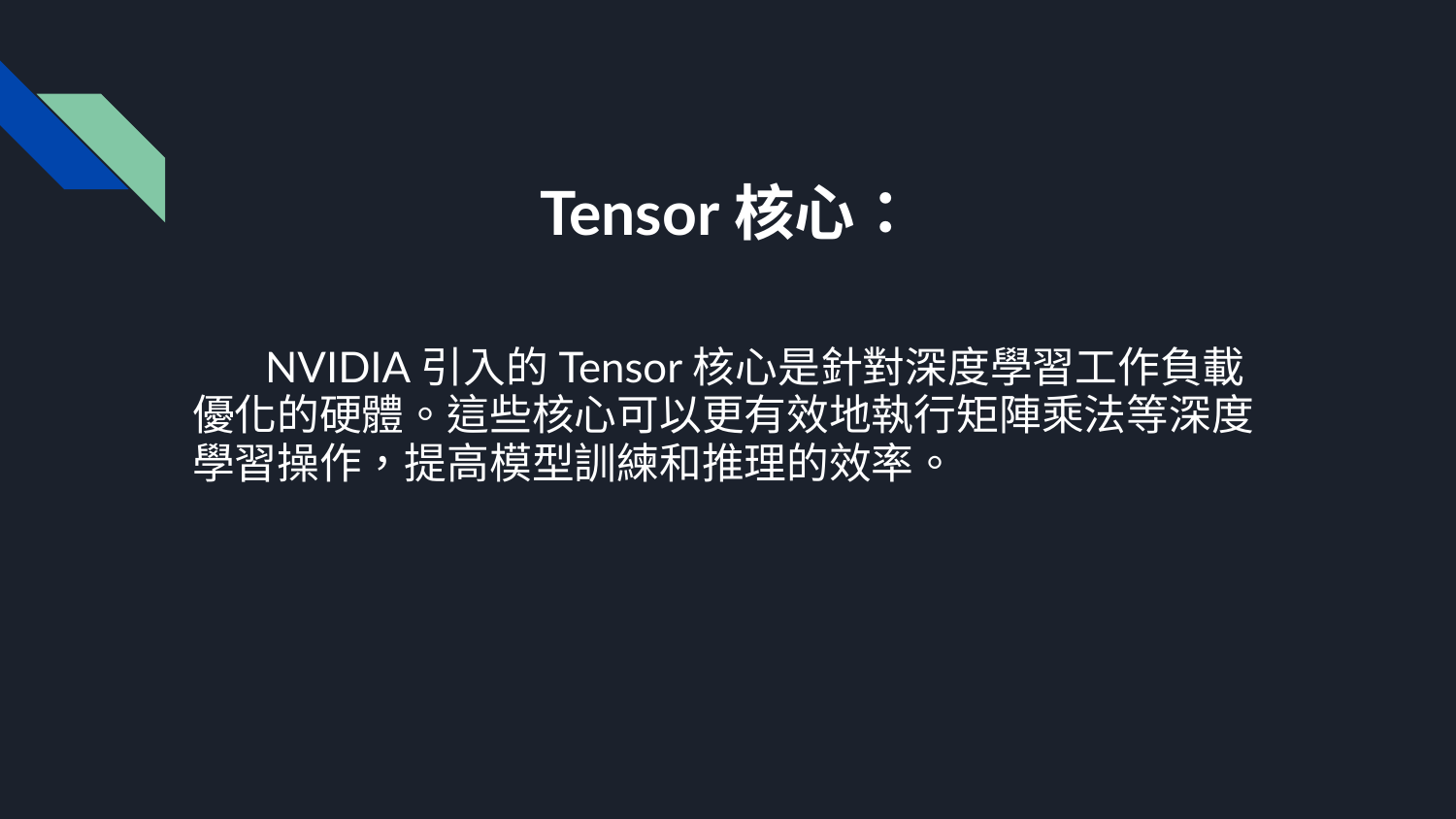

# Tensor核心：

NVIDIA引入的Tensor核心是針對深度學習工作負載優化的硬體。這些核心可以更有效地執行矩陣乘法等深度學習操作，提高模型訓練和推理的效率。